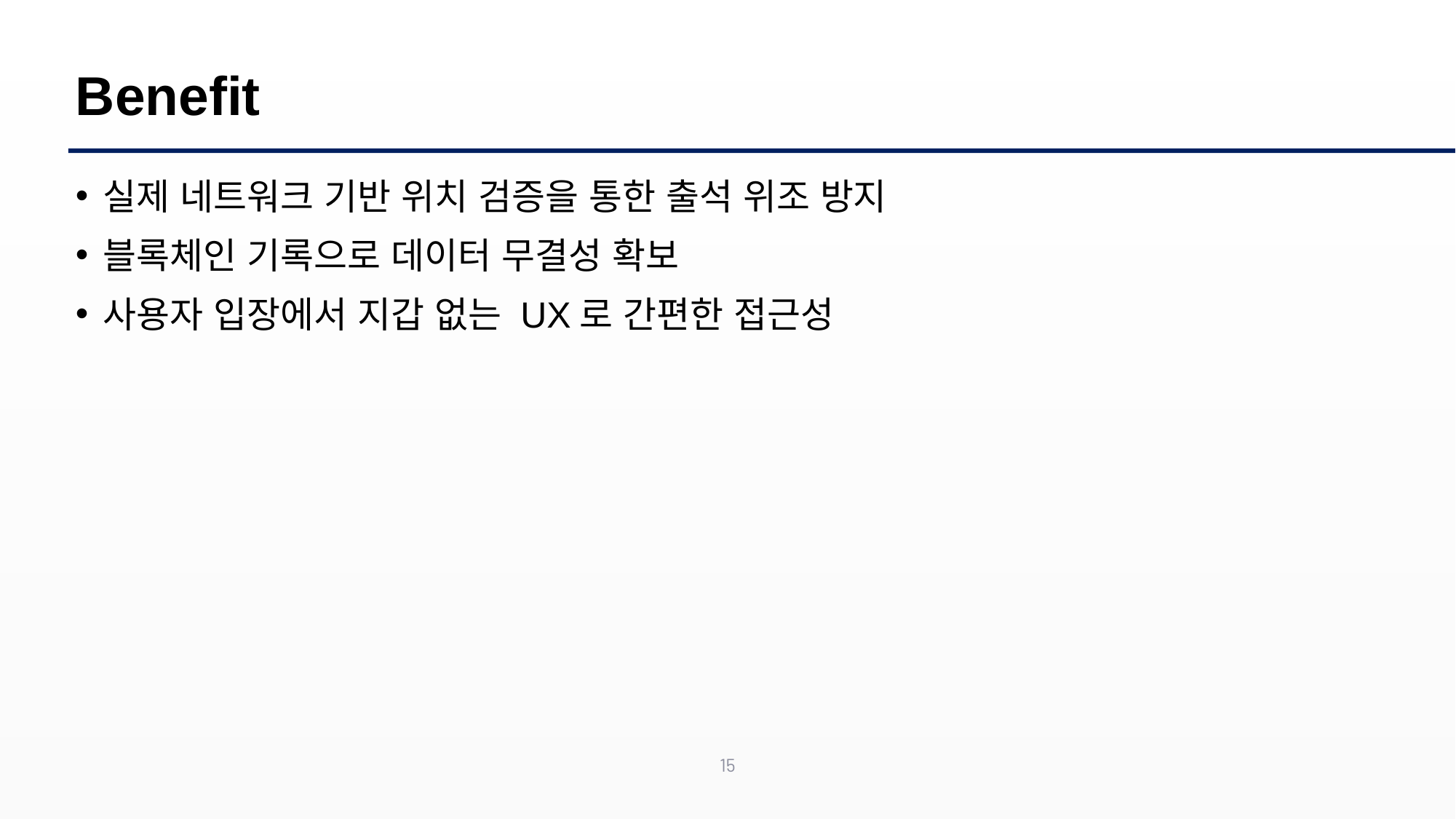

# Benefit
실제 네트워크 기반 위치 검증을 통한 출석 위조 방지
블록체인 기록으로 데이터 무결성 확보
사용자 입장에서 지갑 없는 UX로 간편한 접근성

15